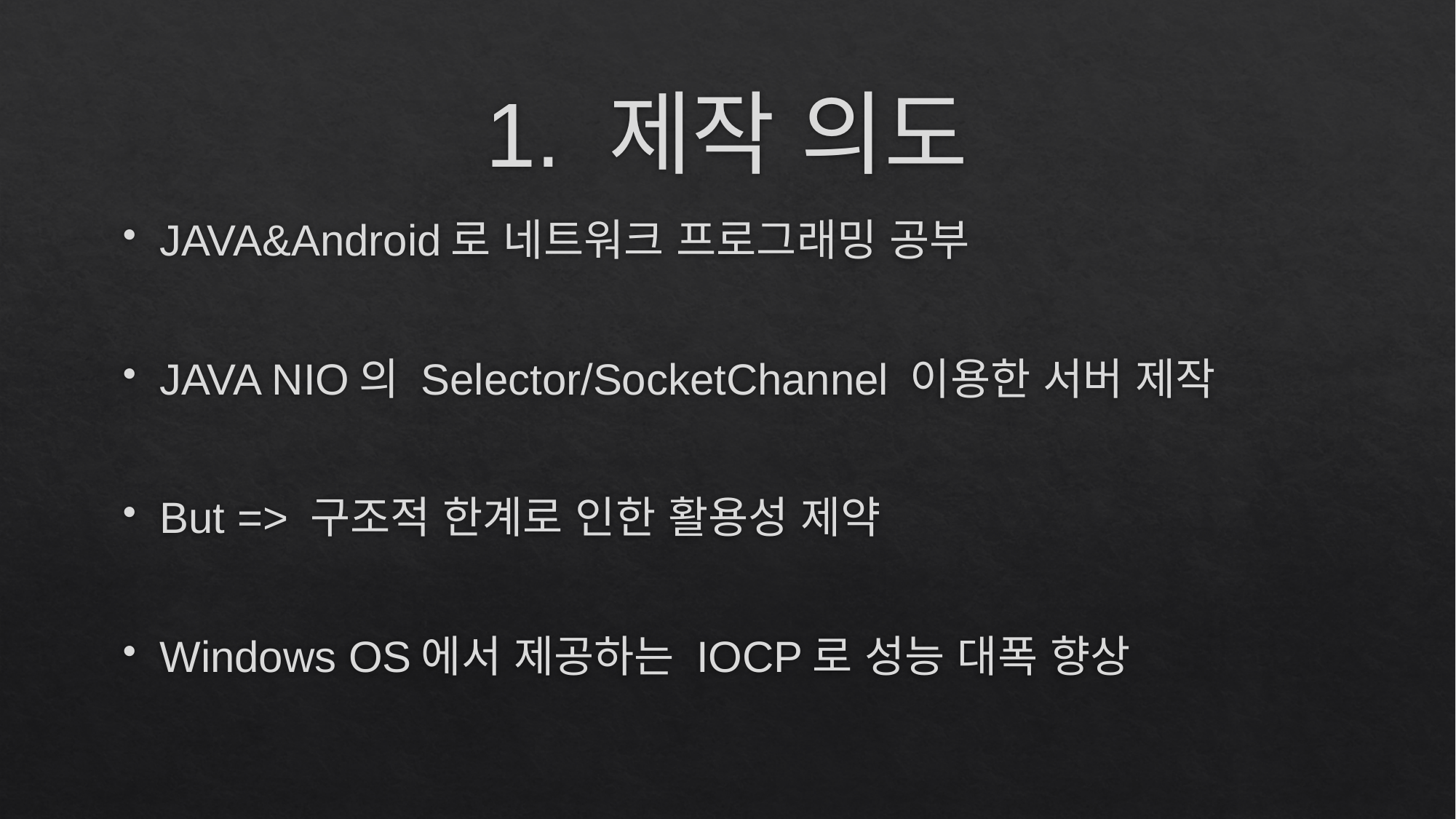

# 1. 제작 의도
JAVA&Android로 네트워크 프로그래밍 공부

JAVA NIO의 Selector/SocketChannel 이용한 서버 제작

But => 구조적 한계로 인한 활용성 제약

Windows OS에서 제공하는 IOCP로 성능 대폭 향상